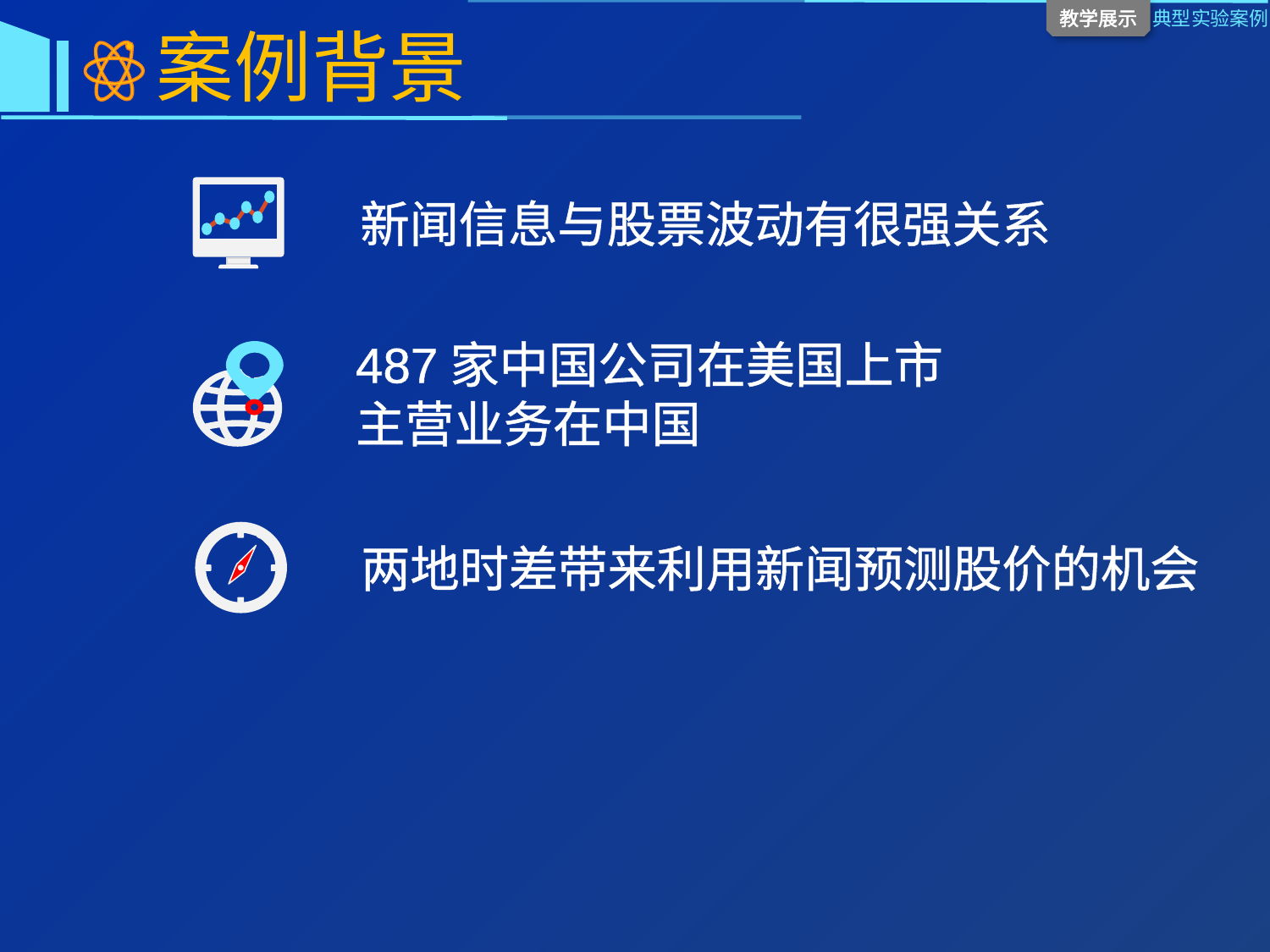

案例背景

新闻信息与股票波动有很强关系
487家中国公司在美国上市
主营业务在中国

两地时差带来利用新闻预测股价的机会